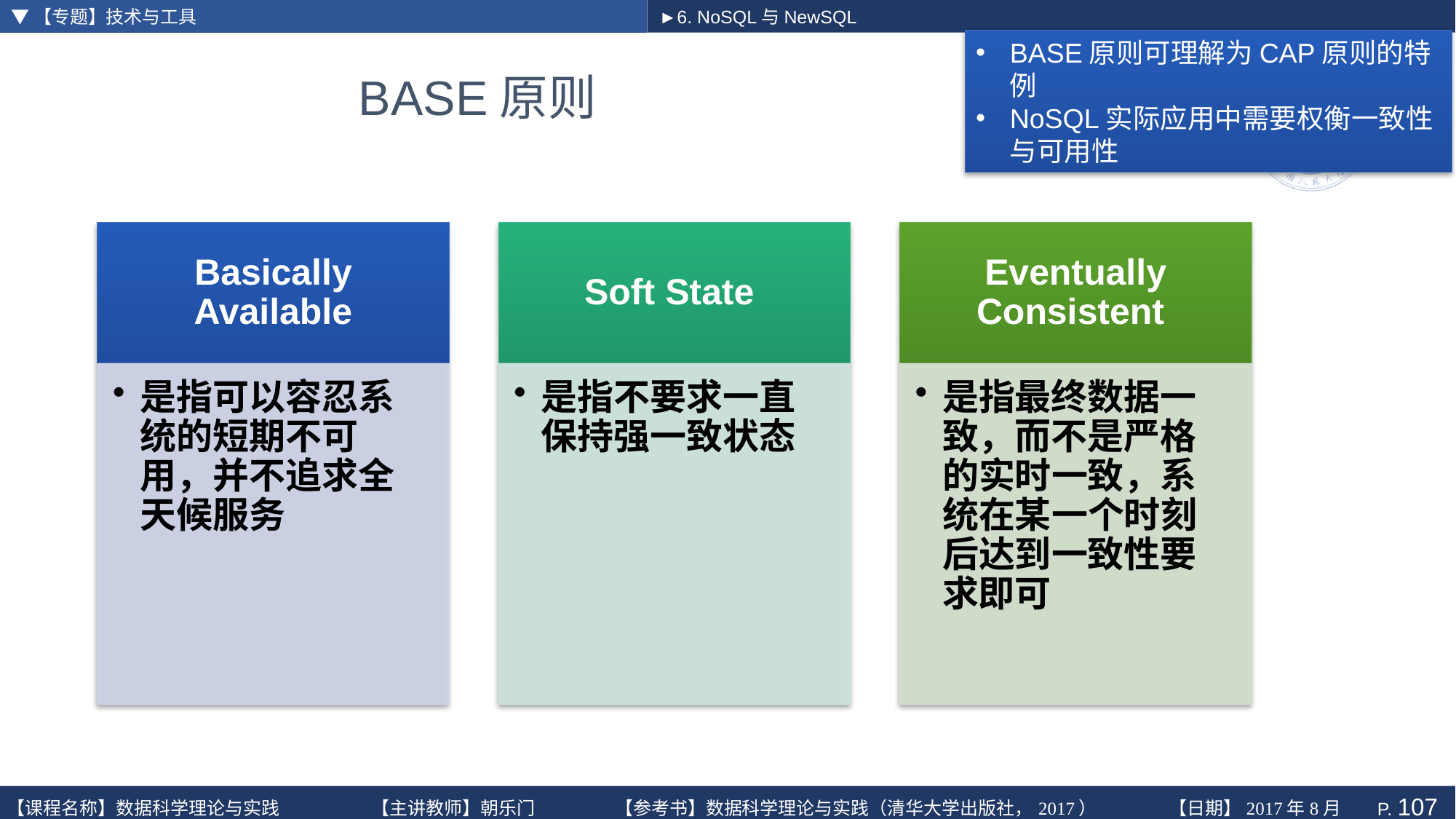

▼【专题】技术与工具
►6. NoSQL与NewSQL
BASE原则可理解为CAP原则的特例
NoSQL实际应用中需要权衡一致性与可用性
# BASE原则
Basically Available
是指可以容忍系统的短期不可用，并不追求全天候服务
Soft State
是指不要求一直保持强一致状态
Eventually Consistent
是指最终数据一致，而不是严格的实时一致，系统在某一个时刻后达到一致性要求即可